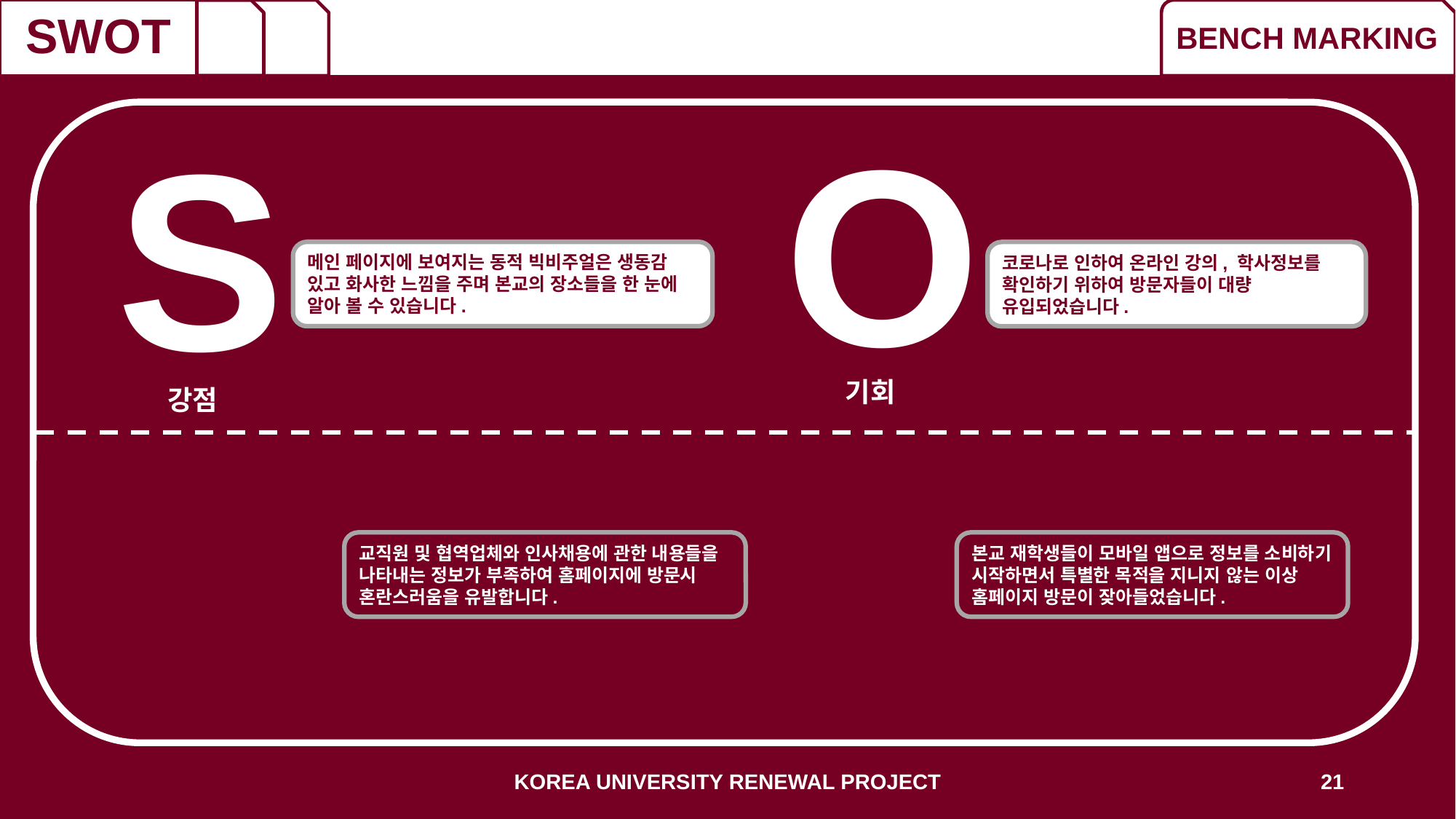

# SWOT
O
기회
S
강점
메인 페이지에 보여지는 동적 빅비주얼은 생동감 있고 화사한 느낌을 주며 본교의 장소들을 한 눈에 알아 볼 수 있습니다.
코로나로 인하여 온라인 강의, 학사정보를 확인하기 위하여 방문자들이 대량 유입되었습니다.
T
위협
W
약점
교직원 및 협역업체와 인사채용에 관한 내용들을 나타내는 정보가 부족하여 홈페이지에 방문시 혼란스러움을 유발합니다.
본교 재학생들이 모바일 앱으로 정보를 소비하기 시작하면서 특별한 목적을 지니지 않는 이상 홈페이지 방문이 잦아들었습니다.
KOREA UNIVERSITY RENEWAL PROJECT
21